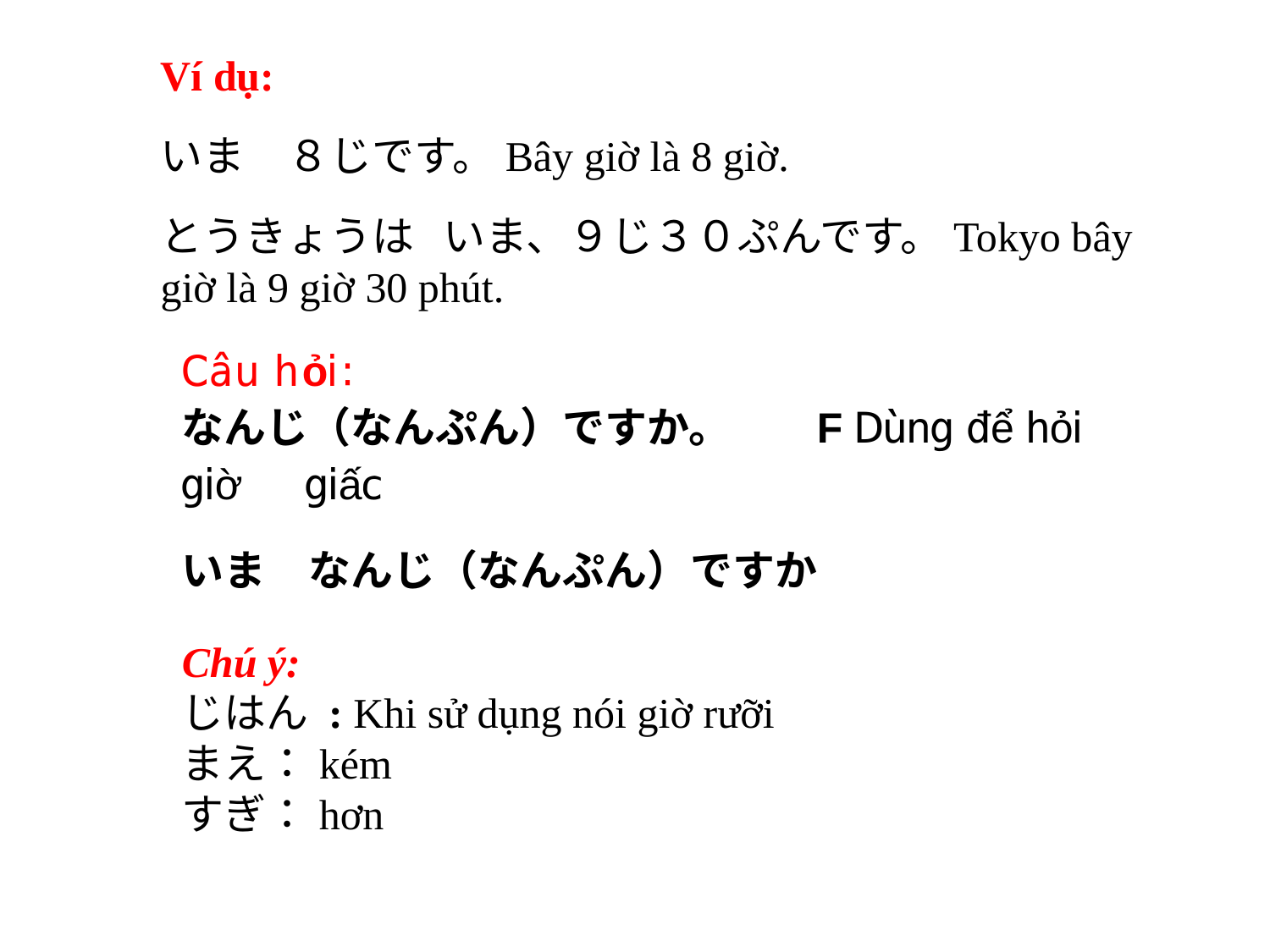

Ví dụ:

いま　８じです。 Bây giờ là 8 giờ.

とうきょうは   いま、９じ３０ぷんです。Tokyo bây giờ là 9 giờ 30 phút.
Câu hỏi:
なんじ（なんぷん）ですか。	F Dùng để hỏi
giờ　giấc

いま　なんじ（なんぷん）ですか
Chú ý:
じはん : Khi sử dụng nói giờ rưỡi
まえ：kém
すぎ：hơn